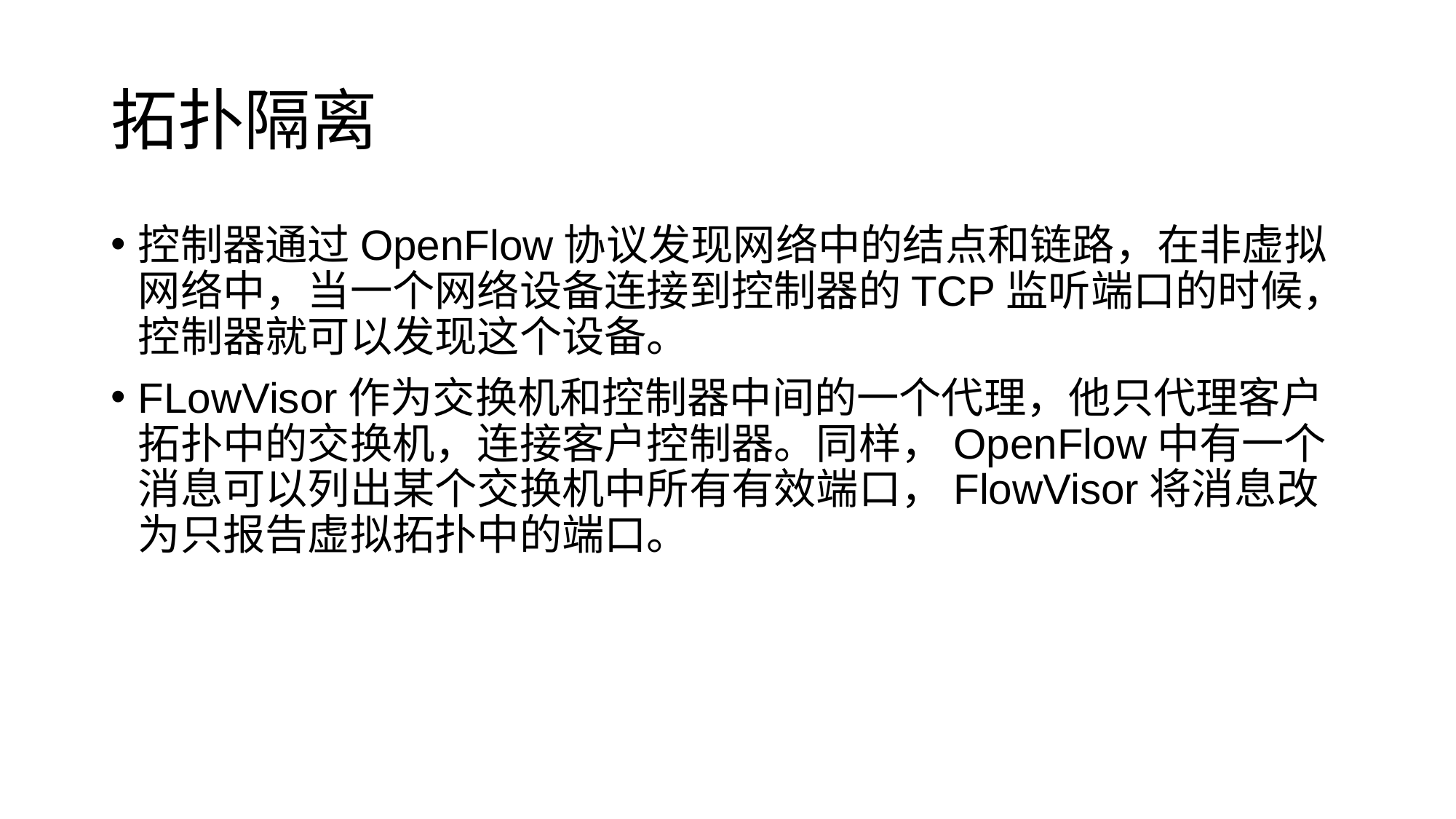

# 拓扑隔离
控制器通过OpenFlow协议发现网络中的结点和链路，在非虚拟网络中，当一个网络设备连接到控制器的TCP监听端口的时候，控制器就可以发现这个设备。
FLowVisor作为交换机和控制器中间的一个代理，他只代理客户拓扑中的交换机，连接客户控制器。同样，OpenFlow中有一个消息可以列出某个交换机中所有有效端口，FlowVisor将消息改为只报告虚拟拓扑中的端口。